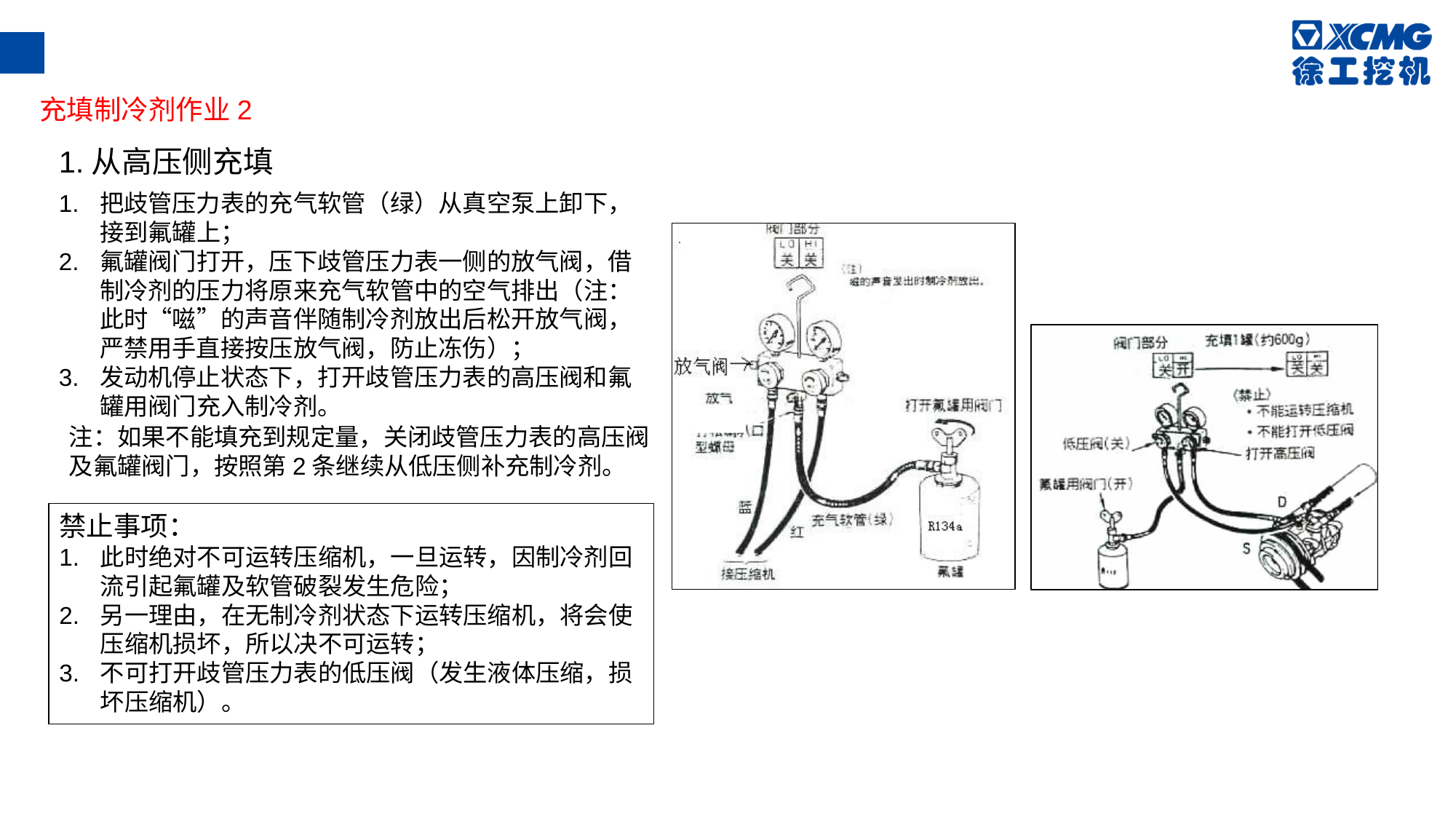

充填制冷剂作业2
1.从高压侧充填
把歧管压力表的充气软管（绿）从真空泵上卸下，接到氟罐上；
氟罐阀门打开，压下歧管压力表一侧的放气阀，借制冷剂的压力将原来充气软管中的空气排出（注：此时“嗞”的声音伴随制冷剂放出后松开放气阀，严禁用手直接按压放气阀，防止冻伤）；
发动机停止状态下，打开歧管压力表的高压阀和氟罐用阀门充入制冷剂。

注：如果不能填充到规定量，关闭歧管压力表的高压阀及氟罐阀门，按照第2条继续从低压侧补充制冷剂。

禁止事项：
此时绝对不可运转压缩机，一旦运转，因制冷剂回流引起氟罐及软管破裂发生危险；
另一理由，在无制冷剂状态下运转压缩机，将会使压缩机损坏，所以决不可运转；
不可打开歧管压力表的低压阀（发生液体压缩，损坏压缩机）。